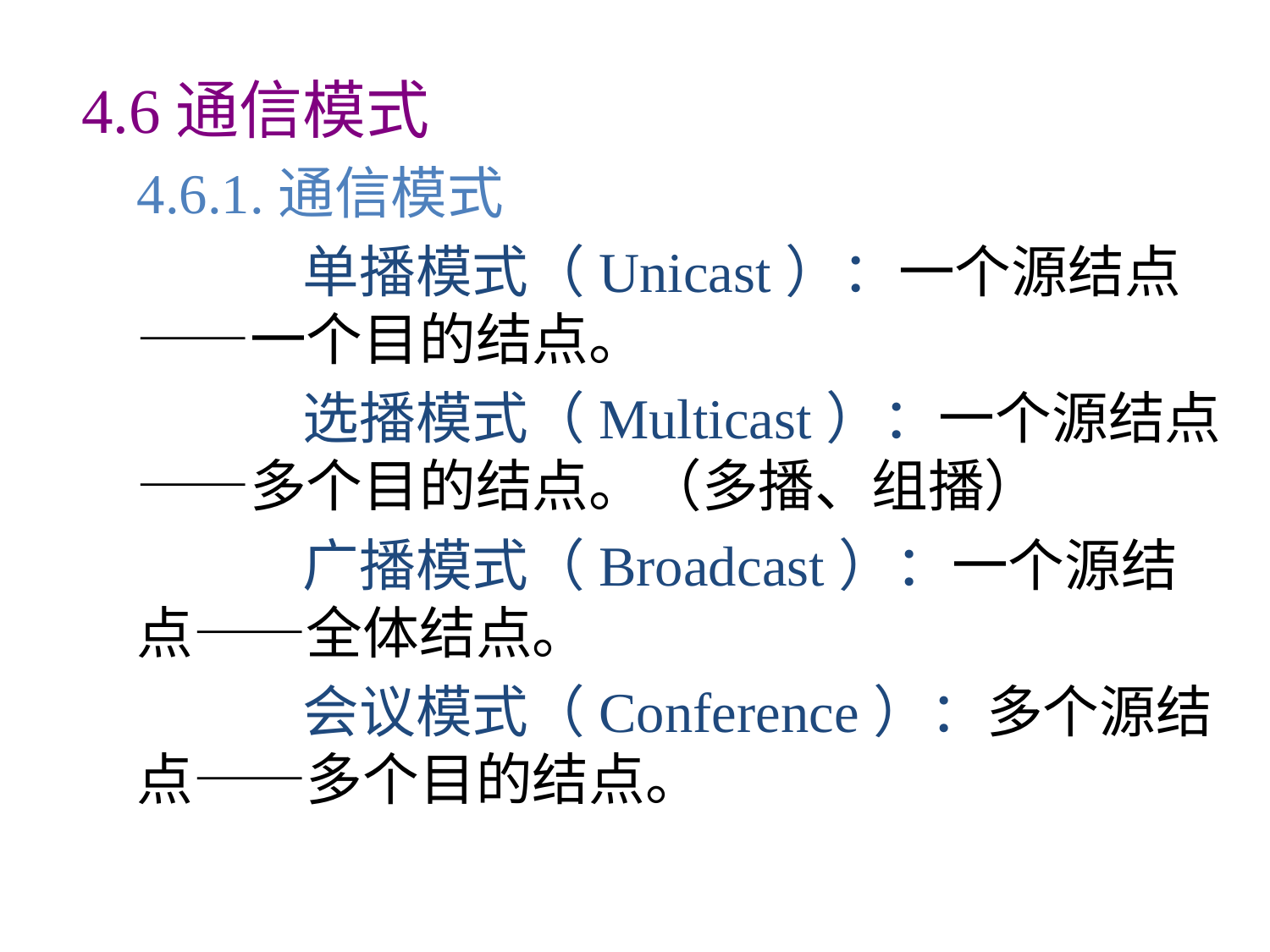

4.6通信模式
	4.6.1.通信模式
		  单播模式（Unicast）：一个源结点——一个目的结点。
		  选播模式（Multicast）：一个源结点——多个目的结点。（多播、组播）
		  广播模式（Broadcast）：一个源结点——全体结点。
		  会议模式（Conference）：多个源结点——多个目的结点。